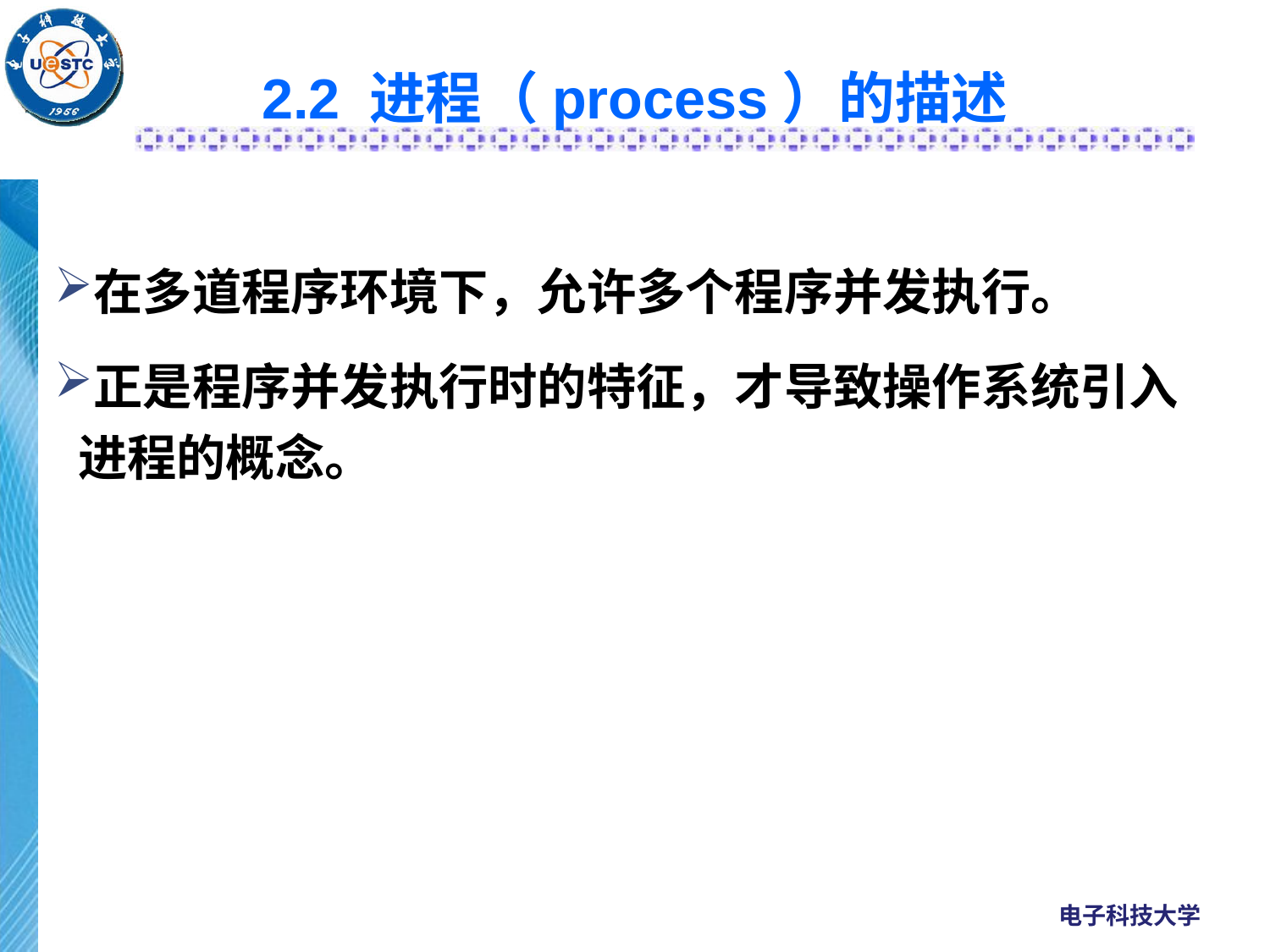

# 2.2 进程（process）的描述
在多道程序环境下，允许多个程序并发执行。
正是程序并发执行时的特征，才导致操作系统引入进程的概念。